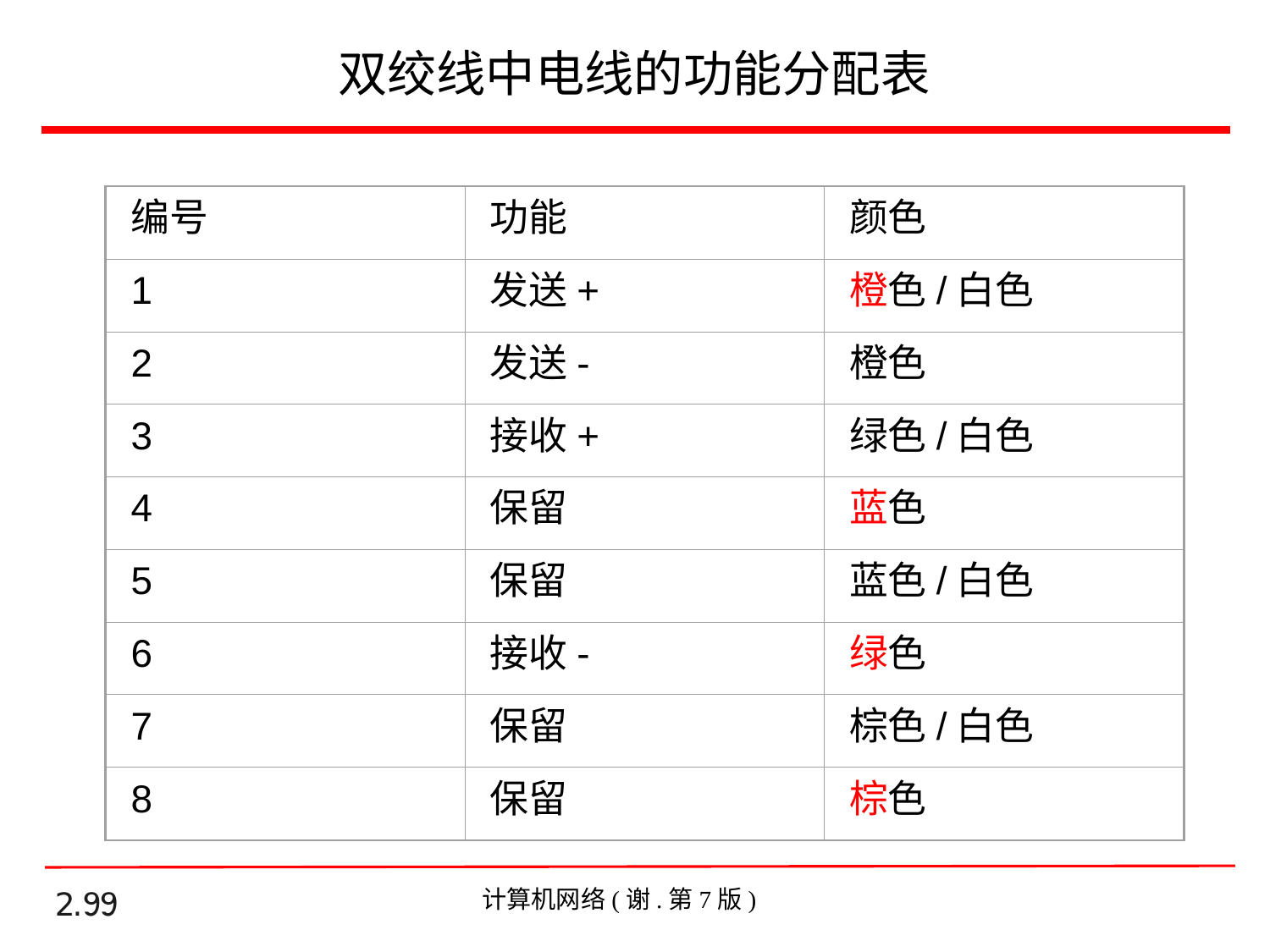

# 双绞线中电线的功能分配表

编号

功能

颜色

1

发送+

橙色/白色

2

发送-

橙色

3

接收+

绿色/白色

4

保留

蓝色

5

保留

蓝色/白色

6

接收-

绿色

7

保留

棕色/白色

8

保留

棕色